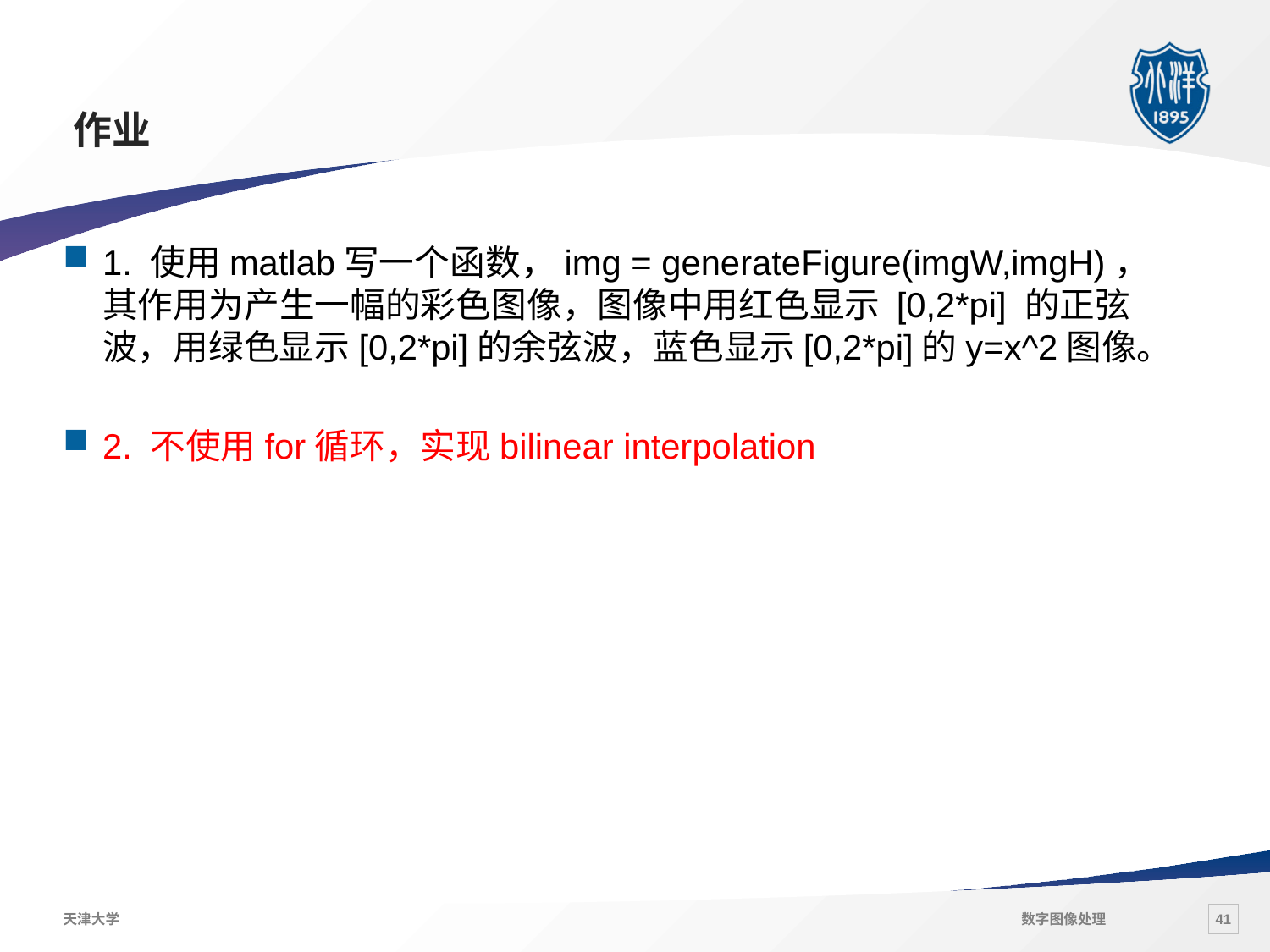

# 作业
1. 使用matlab写一个函数，img = generateFigure(imgW,imgH)，其作用为产生一幅的彩色图像，图像中用红色显示 [0,2*pi] 的正弦波，用绿色显示[0,2*pi]的余弦波，蓝色显示[0,2*pi]的y=x^2图像。

2. 不使用for循环，实现bilinear interpolation